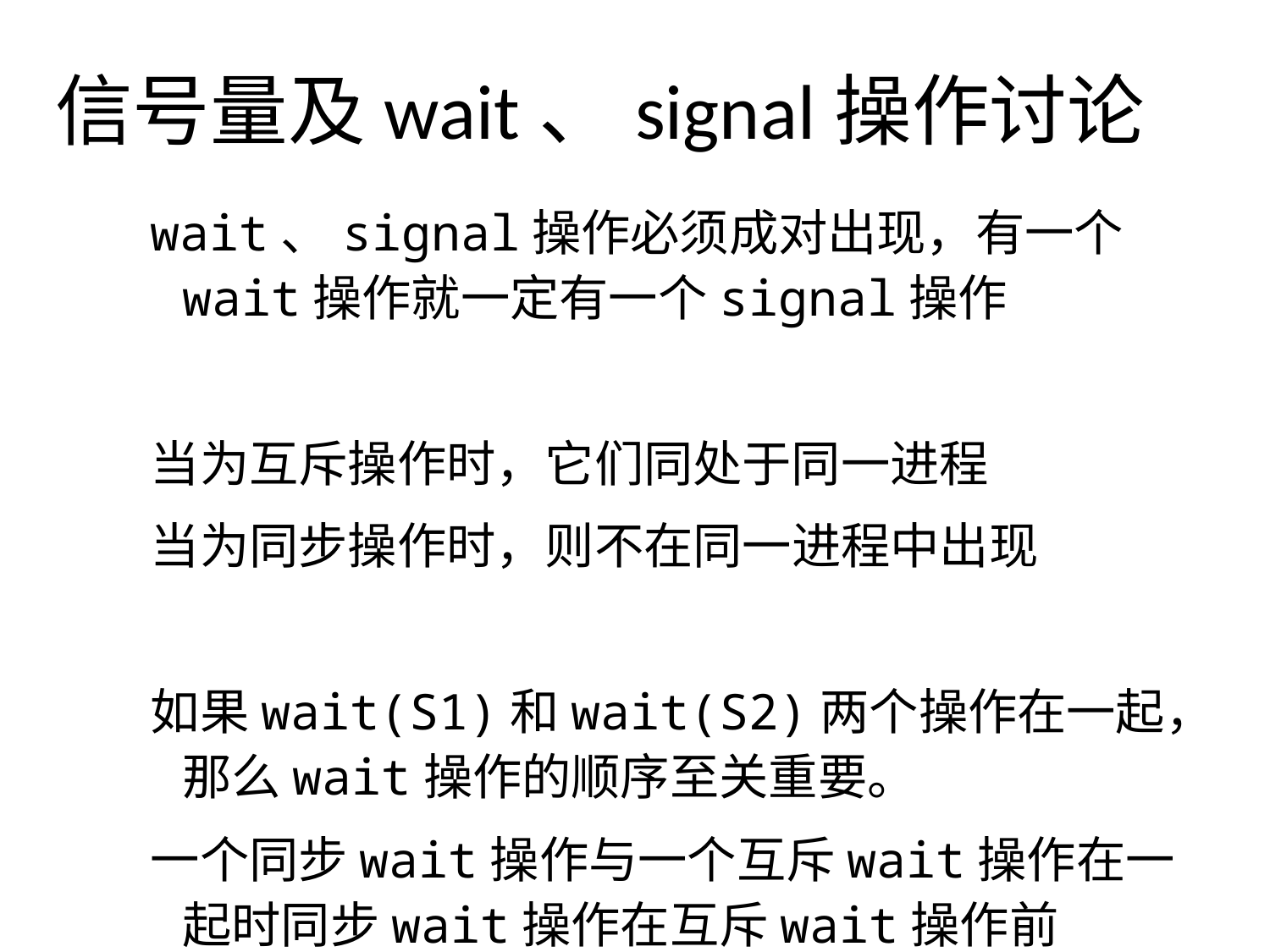

# 信号量及wait、signal操作讨论
wait、signal操作必须成对出现，有一个wait操作就一定有一个signal操作

当为互斥操作时，它们同处于同一进程
当为同步操作时，则不在同一进程中出现

如果wait(S1)和wait(S2)两个操作在一起，那么wait操作的顺序至关重要。
一个同步wait操作与一个互斥wait操作在一起时同步wait操作在互斥wait操作前

而两个signal操作无关紧要